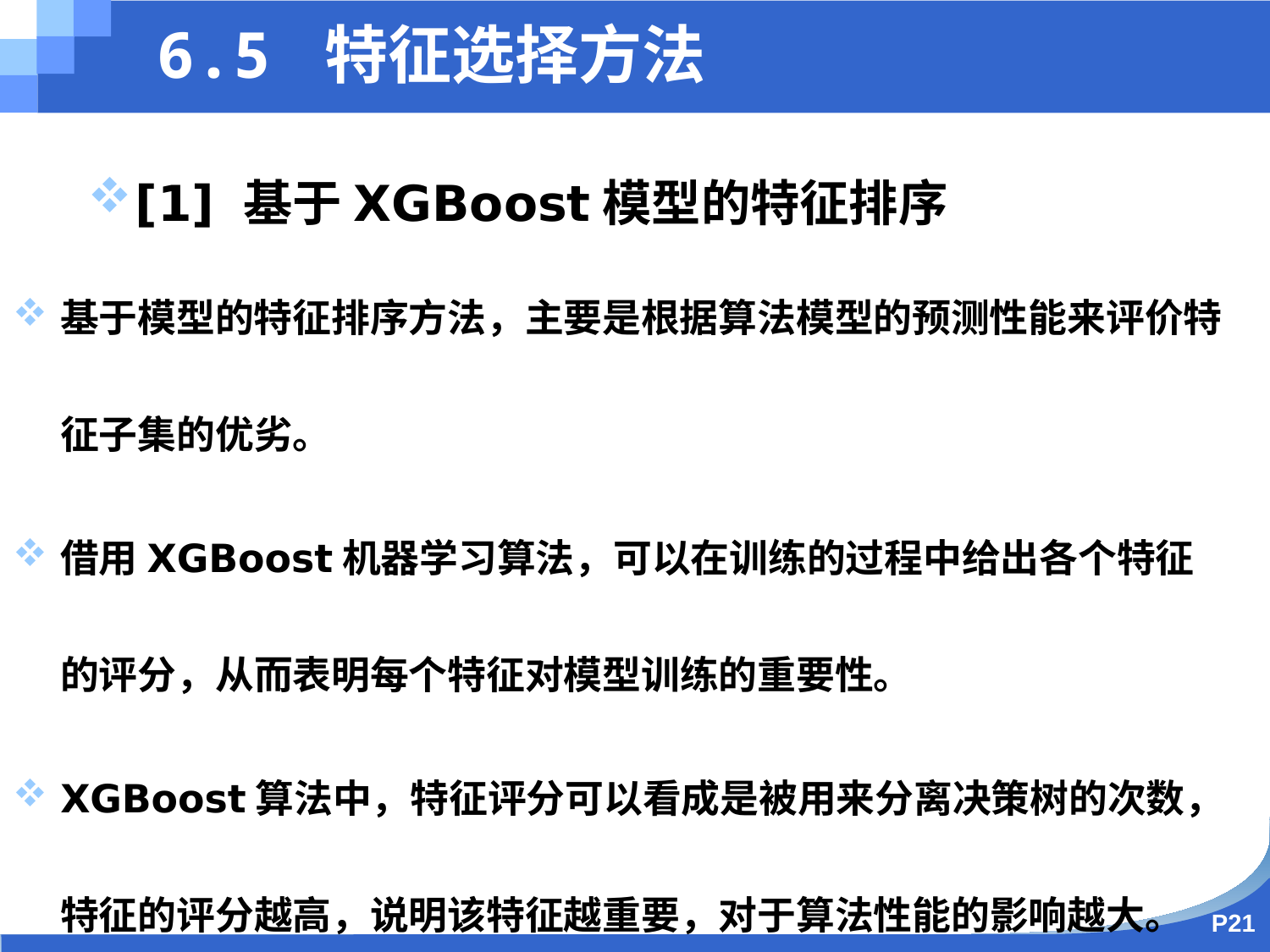

6.5 特征选择方法
[1] 基于XGBoost模型的特征排序
基于模型的特征排序方法，主要是根据算法模型的预测性能来评价特征子集的优劣。
借用XGBoost机器学习算法，可以在训练的过程中给出各个特征的评分，从而表明每个特征对模型训练的重要性。
XGBoost算法中，特征评分可以看成是被用来分离决策树的次数，特征的评分越高，说明该特征越重要，对于算法性能的影响越大。
P21